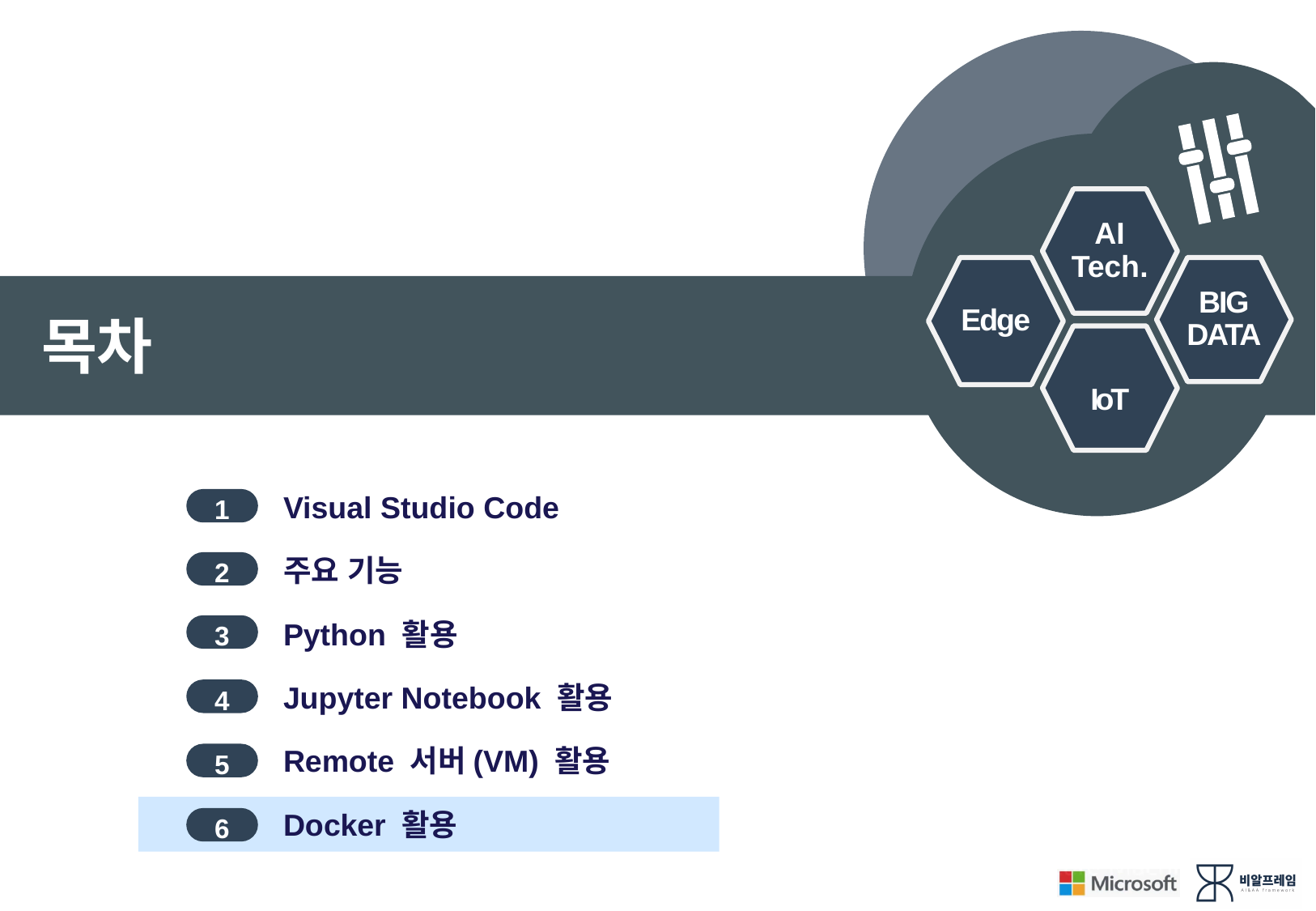

목차
Visual Studio Code
주요 기능
Python 활용
Jupyter Notebook 활용
Remote 서버(VM) 활용
Docker 활용
1
2
3
4
5

6